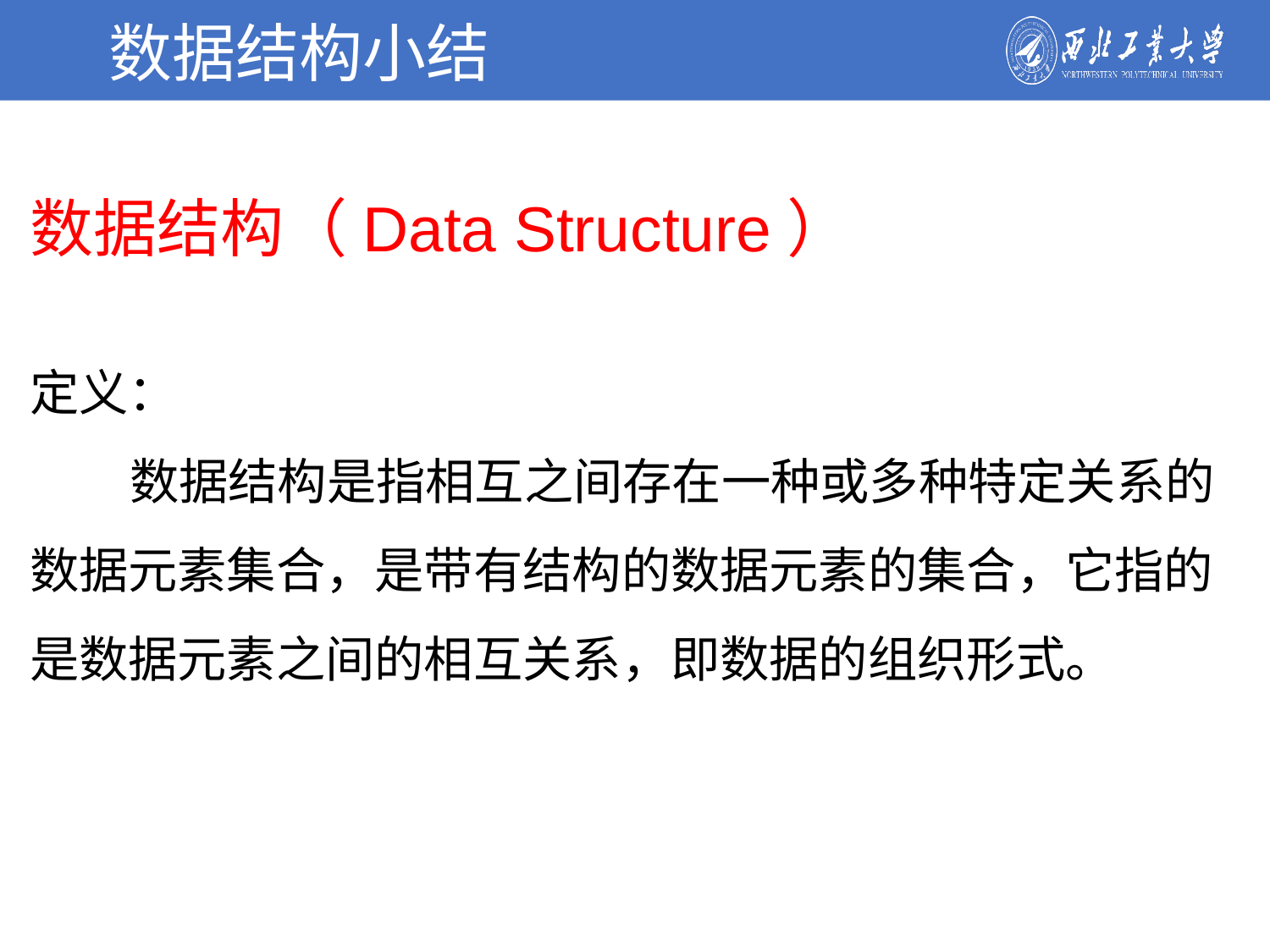

数据结构小结
学校简介
数据结构（Data Structure）

定义：
        数据结构是指相互之间存在一种或多种特定关系的数据元素集合，是带有结构的数据元素的集合，它指的是数据元素之间的相互关系，即数据的组织形式。
35